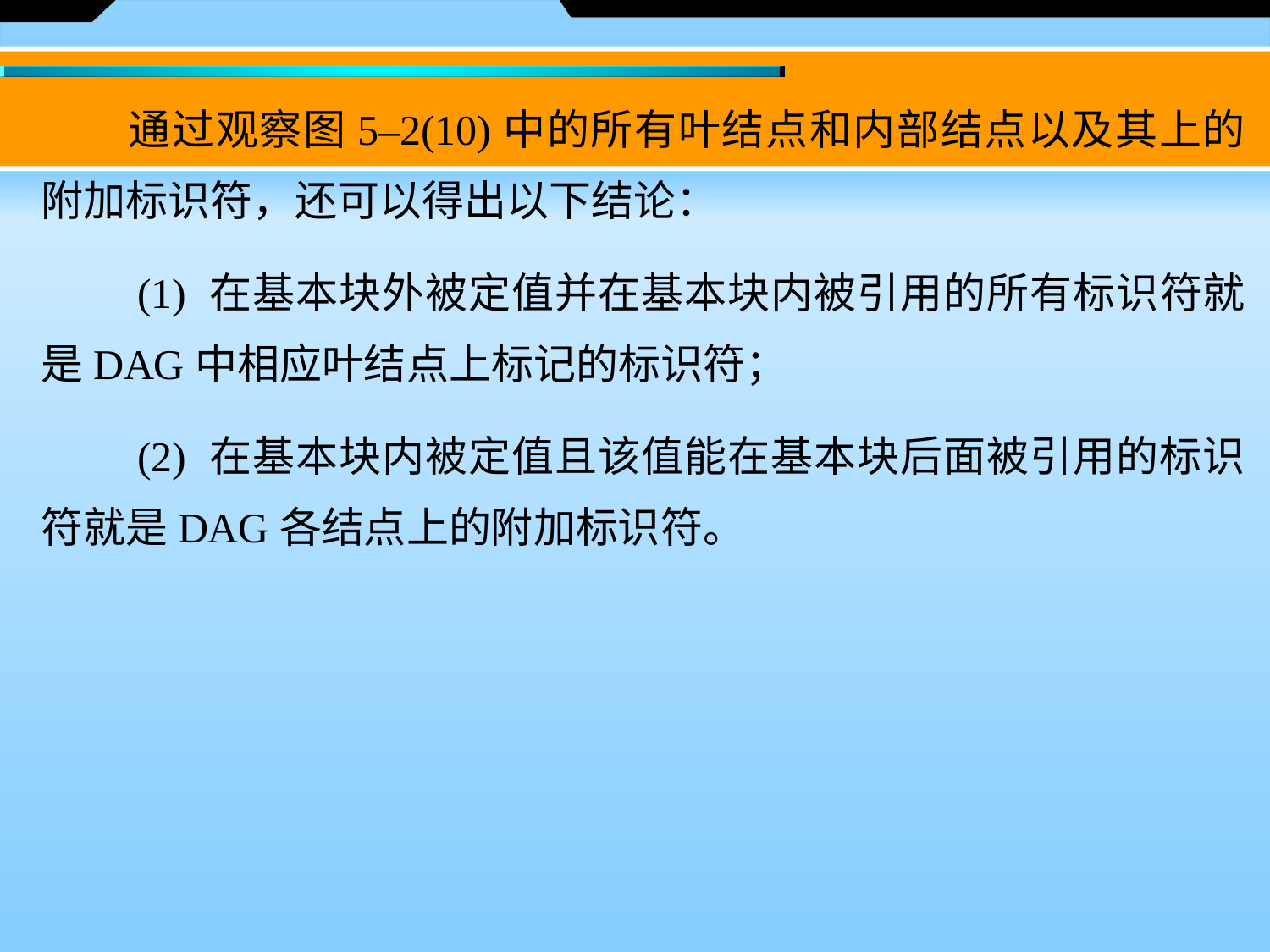

通过观察图5–2(10)中的所有叶结点和内部结点以及其上的附加标识符，还可以得出以下结论：
　　(1) 在基本块外被定值并在基本块内被引用的所有标识符就是DAG中相应叶结点上标记的标识符；
　　(2) 在基本块内被定值且该值能在基本块后面被引用的标识符就是DAG各结点上的附加标识符。